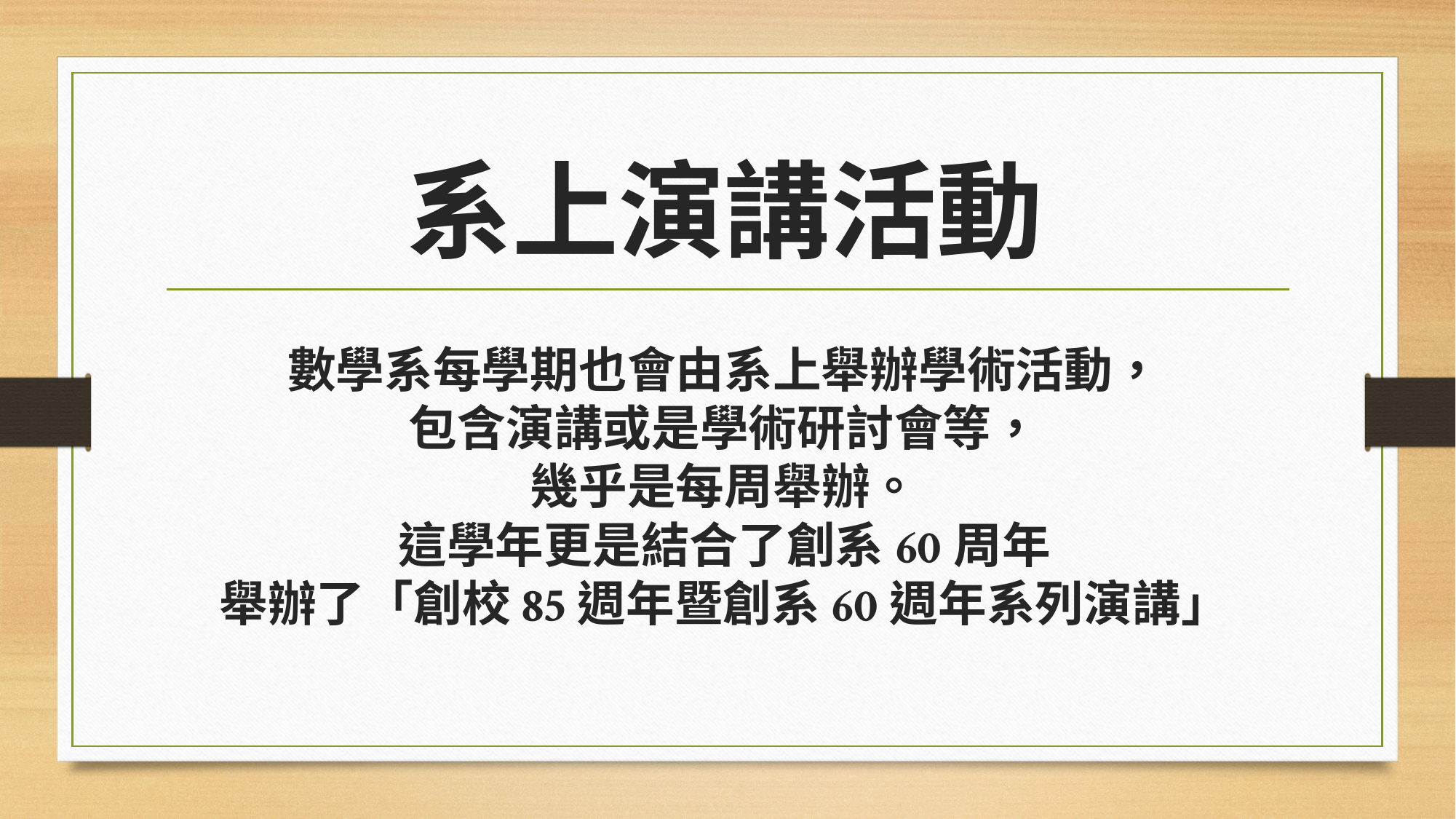

# 系上演講活動
數學系每學期也會由系上舉辦學術活動，
包含演講或是學術研討會等，
幾乎是每周舉辦。
這學年更是結合了創系60周年
舉辦了「創校85週年暨創系60週年系列演講」